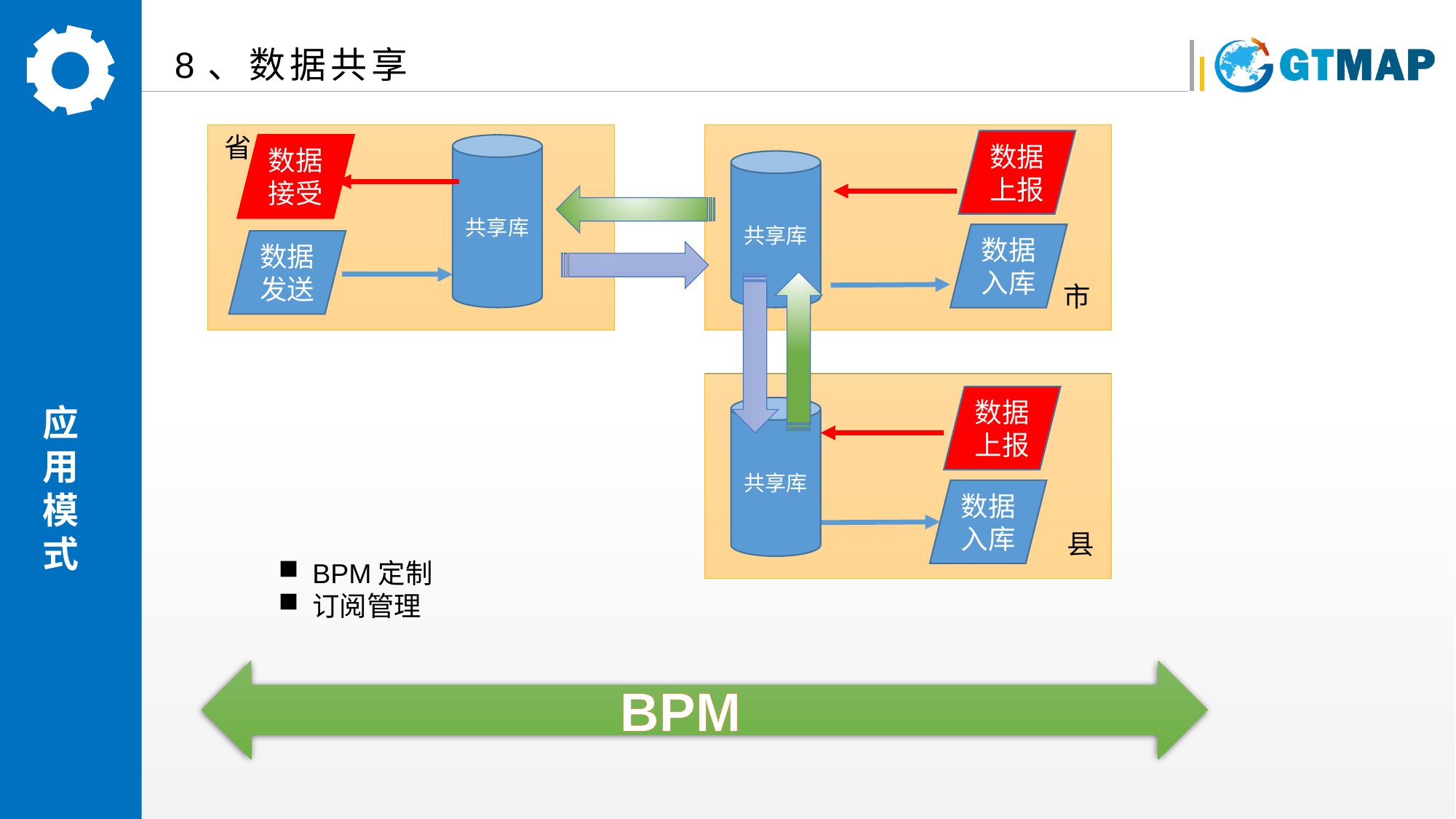

8、数据共享

省

数据上报
数据接受
共享库
共享库

数据入库
数据发送

市

数据上报
共享库
数据入库
县
BPM定制
订阅管理

BPM